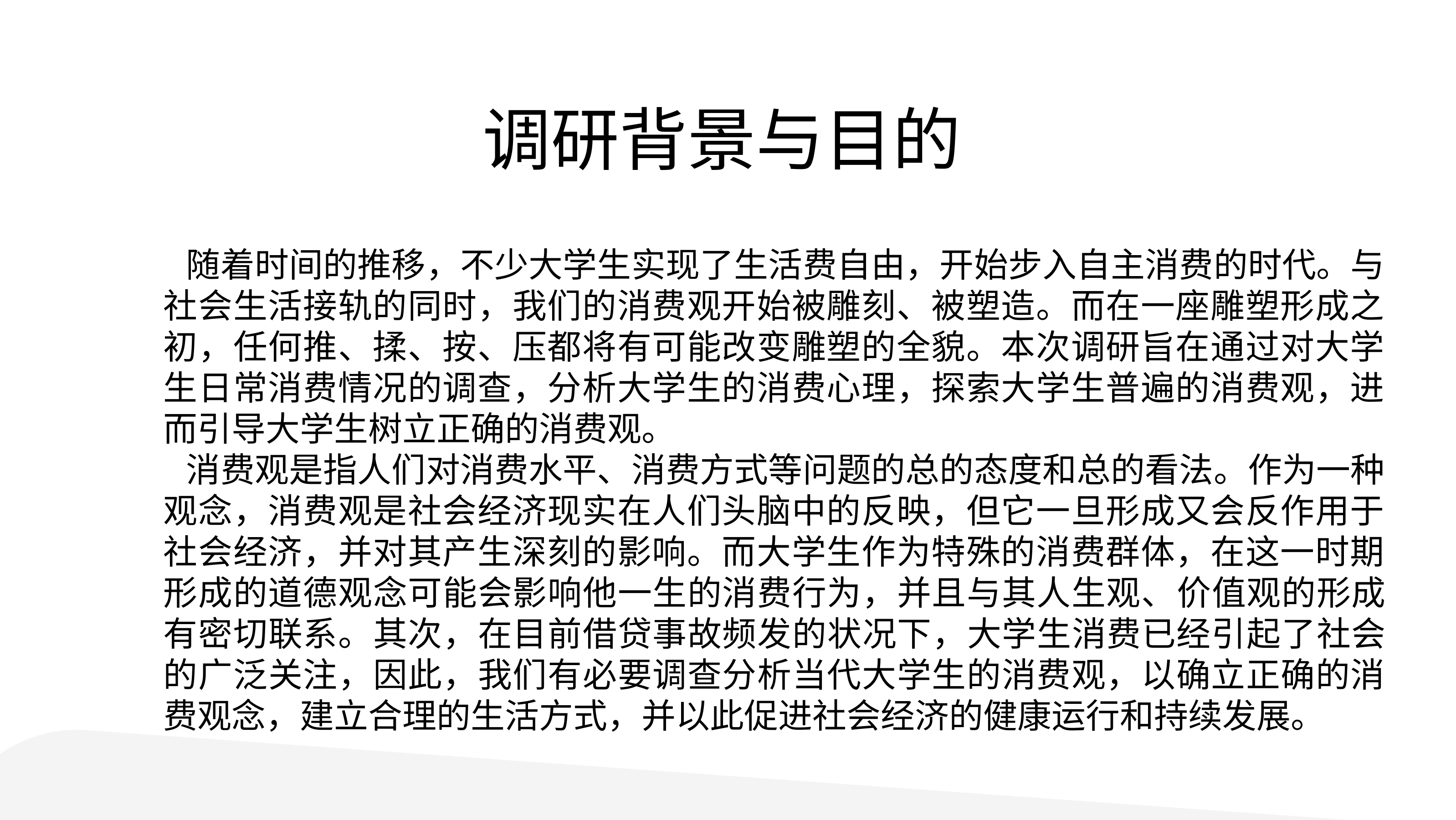

调研背景与目的
随着时间的推移，不少大学生实现了生活费自由，开始步入自主消费的时代。与社会生活接轨的同时，我们的消费观开始被雕刻、被塑造。而在一座雕塑形成之初，任何推、揉、按、压都将有可能改变雕塑的全貌。本次调研旨在通过对大学生日常消费情况的调查，分析大学生的消费心理，探索大学生普遍的消费观，进而引导大学生树立正确的消费观。
消费观是指人们对消费水平、消费方式等问题的总的态度和总的看法。作为一种观念，消费观是社会经济现实在人们头脑中的反映，但它一旦形成又会反作用于社会经济，并对其产生深刻的影响。而大学生作为特殊的消费群体，在这一时期形成的道德观念可能会影响他一生的消费行为，并且与其人生观、价值观的形成有密切联系。其次，在目前借贷事故频发的状况下，大学生消费已经引起了社会的广泛关注，因此，我们有必要调查分析当代大学生的消费观，以确立正确的消费观念，建立合理的生活方式，并以此促进社会经济的健康运行和持续发展。